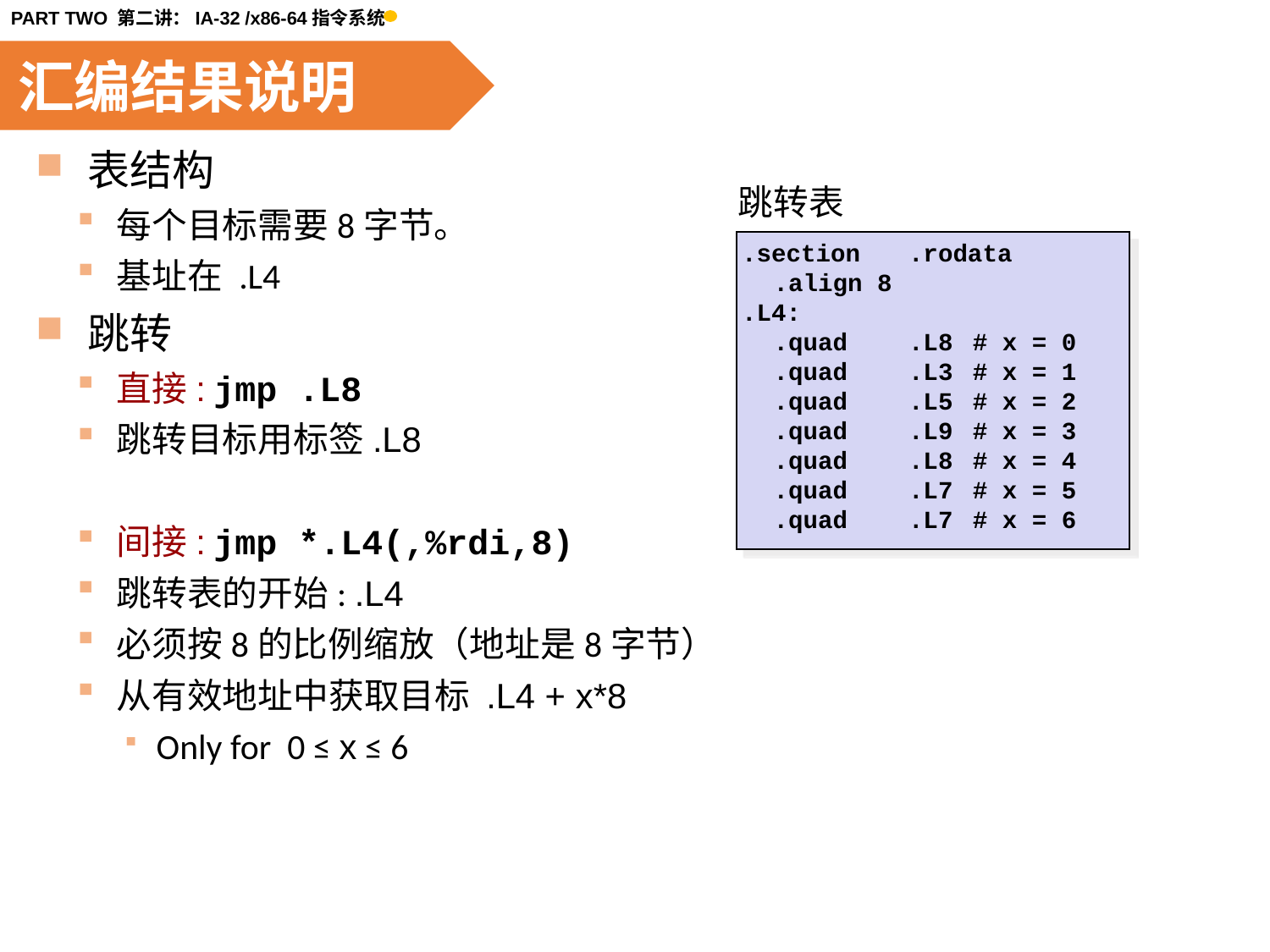

PART TWO 第二讲：IA-32 /x86-64指令系统
汇编结果说明

表结构
每个目标需要8字节。
基址在 .L4
跳转
直接: jmp .L8
跳转目标用标签.L8

间接: jmp *.L4(,%rdi,8)
跳转表的开始: .L4
必须按8的比例缩放（地址是8字节）
从有效地址中获取目标 .L4 + x*8
Only for  0 ≤ x ≤ 6
跳转表
.section	.rodata
	.align 8
.L4:
	.quad	.L8	# x = 0
	.quad	.L3	# x = 1
	.quad	.L5	# x = 2
	.quad	.L9	# x = 3
	.quad	.L8	# x = 4
	.quad	.L7	# x = 5
	.quad	.L7	# x = 6